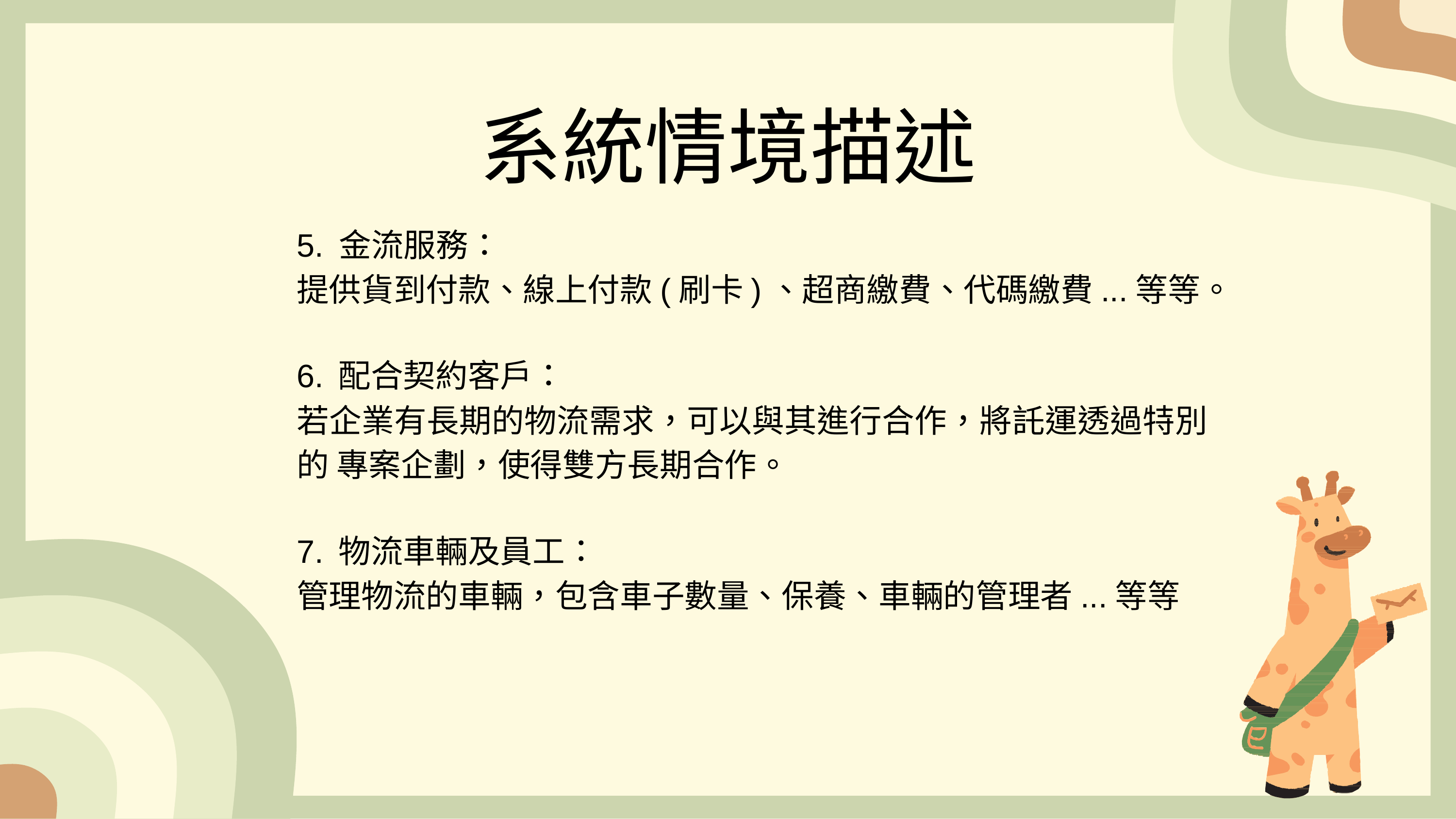

# 系統情境描述
金流服務：
提供貨到付款、線上付款(刷卡)、超商繳費、代碼繳費...等等。

 配合契約客戶：
若企業有長期的物流需求，可以與其進行合作，將託運透過特別的 專案企劃，使得雙方長期合作。

 物流車輛及員工：
管理物流的車輛，包含車子數量、保養、車輛的管理者...等等